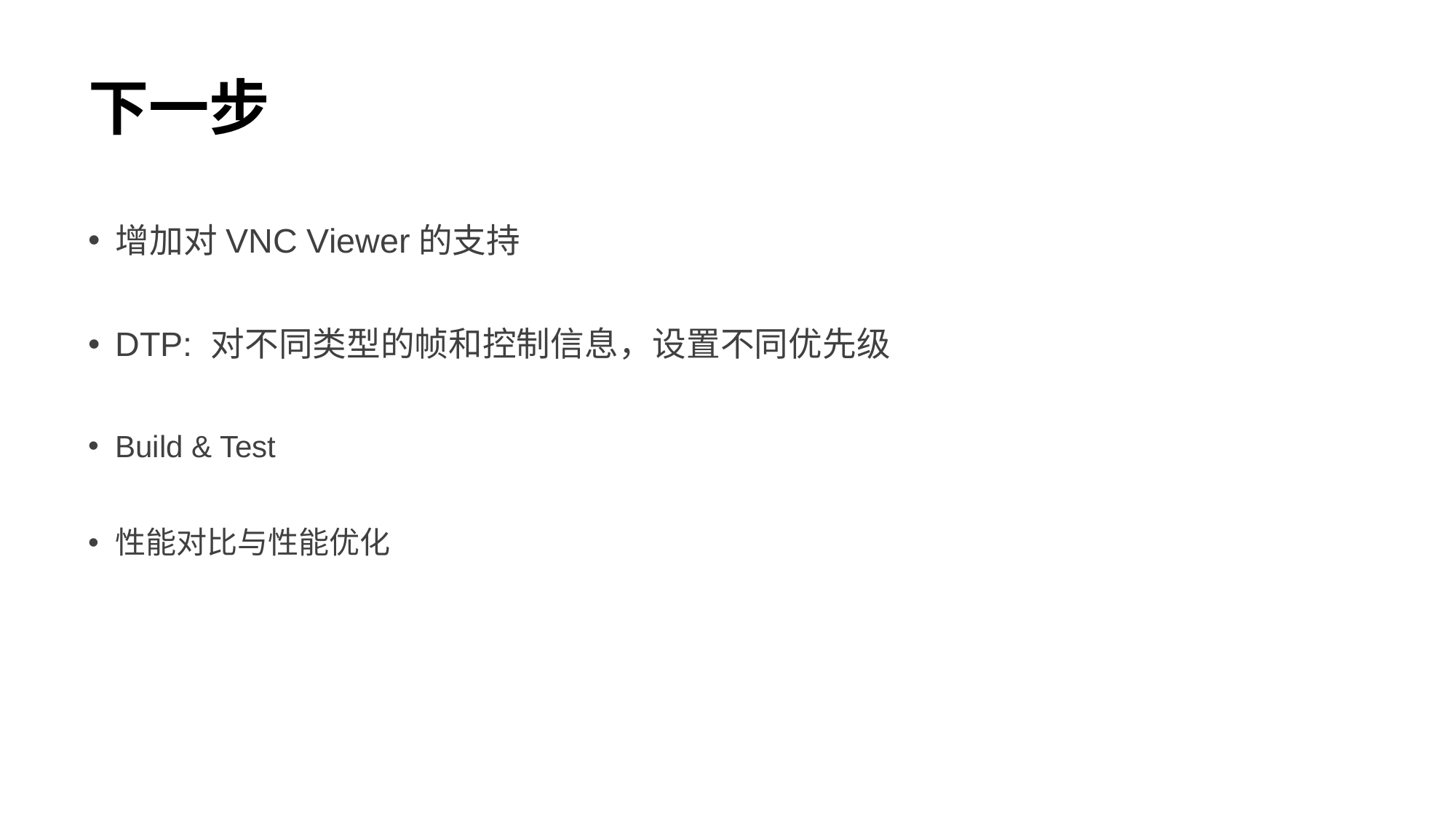

# 下一步
增加对VNC Viewer的支持

DTP: 对不同类型的帧和控制信息，设置不同优先级

Build & Test

性能对比与性能优化